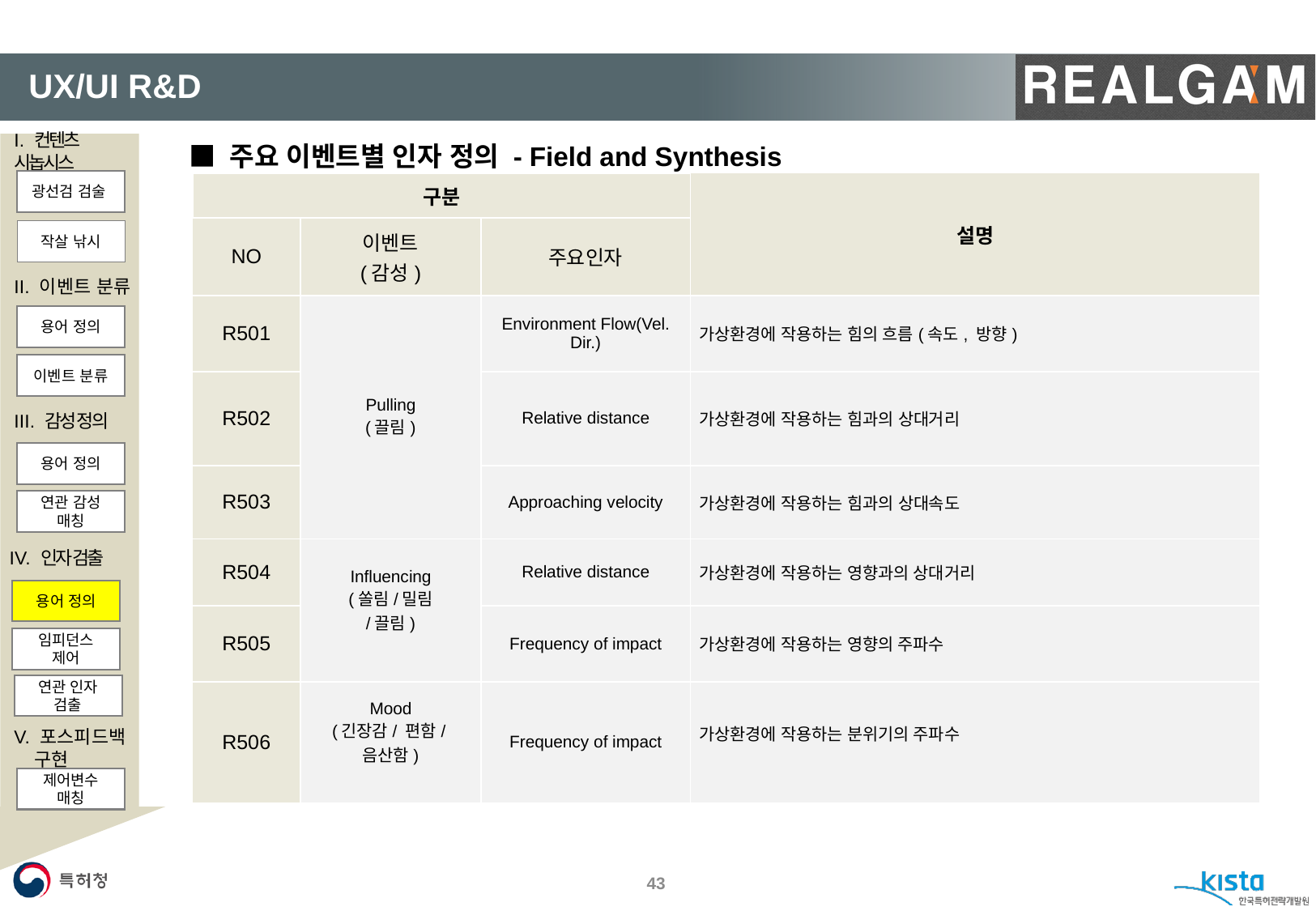

#
UX/UI R&D
I. 컨텐츠 시놉시스

광선검 검술
작살 낚시
II. 이벤트 분류
용어 정의
이벤트 분류
III. 감성 정의
용어 정의
연관 감성 매칭
V. 포스피드백
   구현
제어변수 매칭
■ 주요 이벤트별 인자 정의 - Field and Synthesis
| 구분 |  |  | 설명 |
| --- | --- | --- | --- |
| NO | 이벤트 (감성) | 주요인자 |  |
| R501 | Pulling (끌림) | Environment Flow(Vel. Dir.) | 가상환경에 작용하는 힘의 흐름(속도, 방향) |
| R502 |  | Relative distance | 가상환경에 작용하는 힘과의 상대거리 |
| R503 |  | Approaching velocity | 가상환경에 작용하는 힘과의 상대속도 |
| R504 | Influencing (쏠림/밀림 /끌림) | Relative distance | 가상환경에 작용하는 영향과의 상대거리 |
| R505 |  | Frequency of impact | 가상환경에 작용하는 영향의 주파수 |
| R506 | Mood (긴장감/ 편함/음산함) | Frequency of impact | 가상환경에 작용하는 분위기의 주파수 |
IV. 인자 검출
용어 정의
임피던스 제어
연관 인자 검출